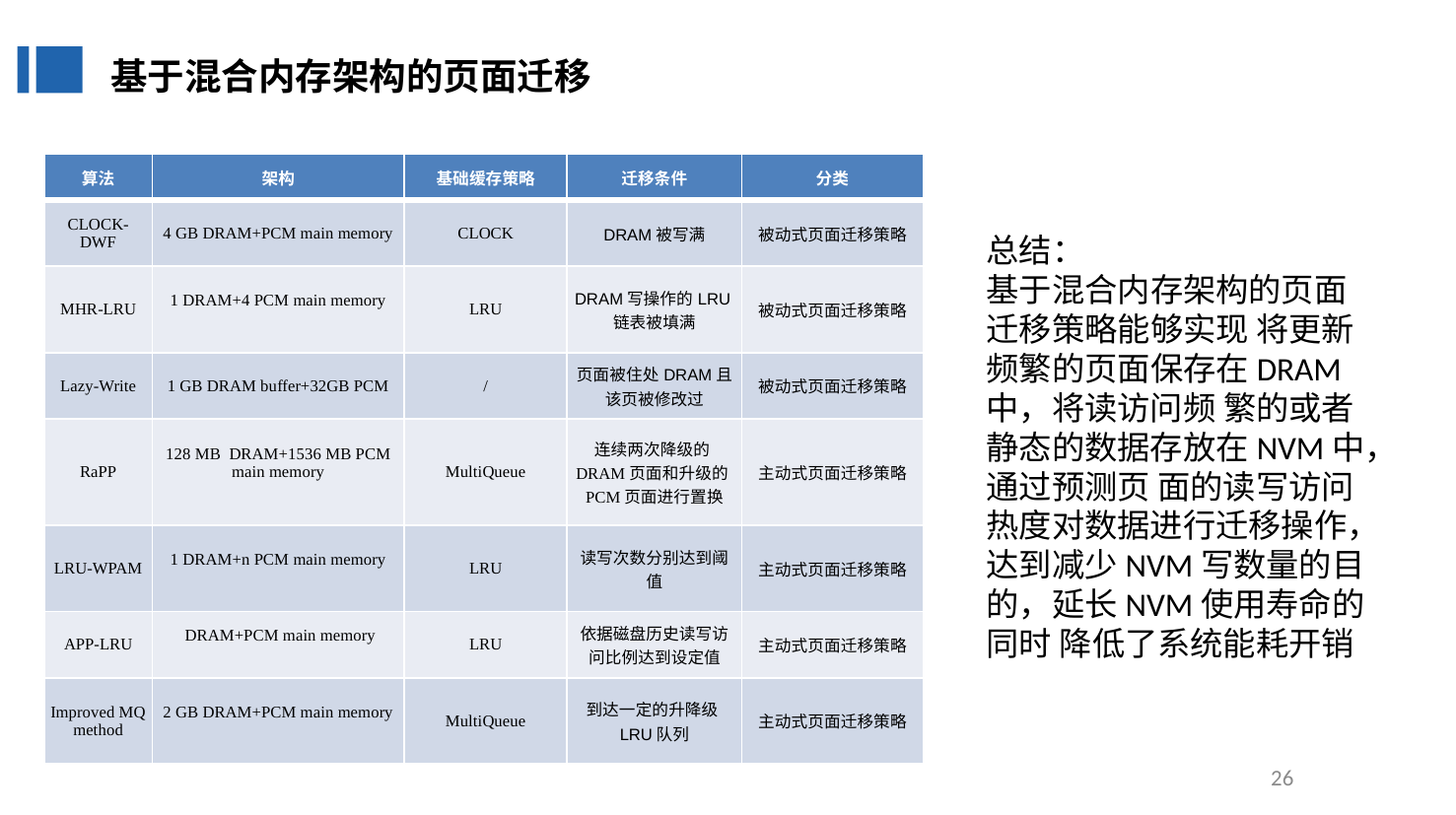

基于混合内存架构的页面迁移

| 算法 | 架构 | 基础缓存策略 | 迁移条件 | 分类 |
| --- | --- | --- | --- | --- |
| CLOCK-DWF | 4 GB DRAM+PCM main memory | CLOCK | DRAM被写满 | 被动式页面迁移策略 |
| MHR-LRU | 1 DRAM+4 PCM main memory | LRU | DRAM写操作的LRU链表被填满 | 被动式页面迁移策略 |
| Lazy-Write | 1 GB DRAM buffer+32GB PCM | / | 页面被住处DRAM且该页被修改过 | 被动式页面迁移策略 |
| RaPP | 128 MB DRAM+1536 MB PCM main memory | MultiQueue | 连续两次降级的DRAM页面和升级的PCM页面进行置换 | 主动式页面迁移策略 |
| LRU-WPAM | 1 DRAM+n PCM main memory | LRU | 读写次数分别达到阈值 | 主动式页面迁移策略 |
| APP-LRU | DRAM+PCM main memory | LRU | 依据磁盘历史读写访问比例达到设定值 | 主动式页面迁移策略 |
| Improved MQ method | 2 GB DRAM+PCM main memory | MultiQueue | 到达一定的升降级LRU队列 | 主动式页面迁移策略 |
总结：
基于混合内存架构的页面迁移策略能够实现 将更新频繁的页面保存在DRAM中，将读访问频 繁的或者静态的数据存放在NVM中，通过预测页 面的读写访问热度对数据进行迁移操作，达到减少NVM写数量的目的，延长NVM使用寿命的同时 降低了系统能耗开销

26